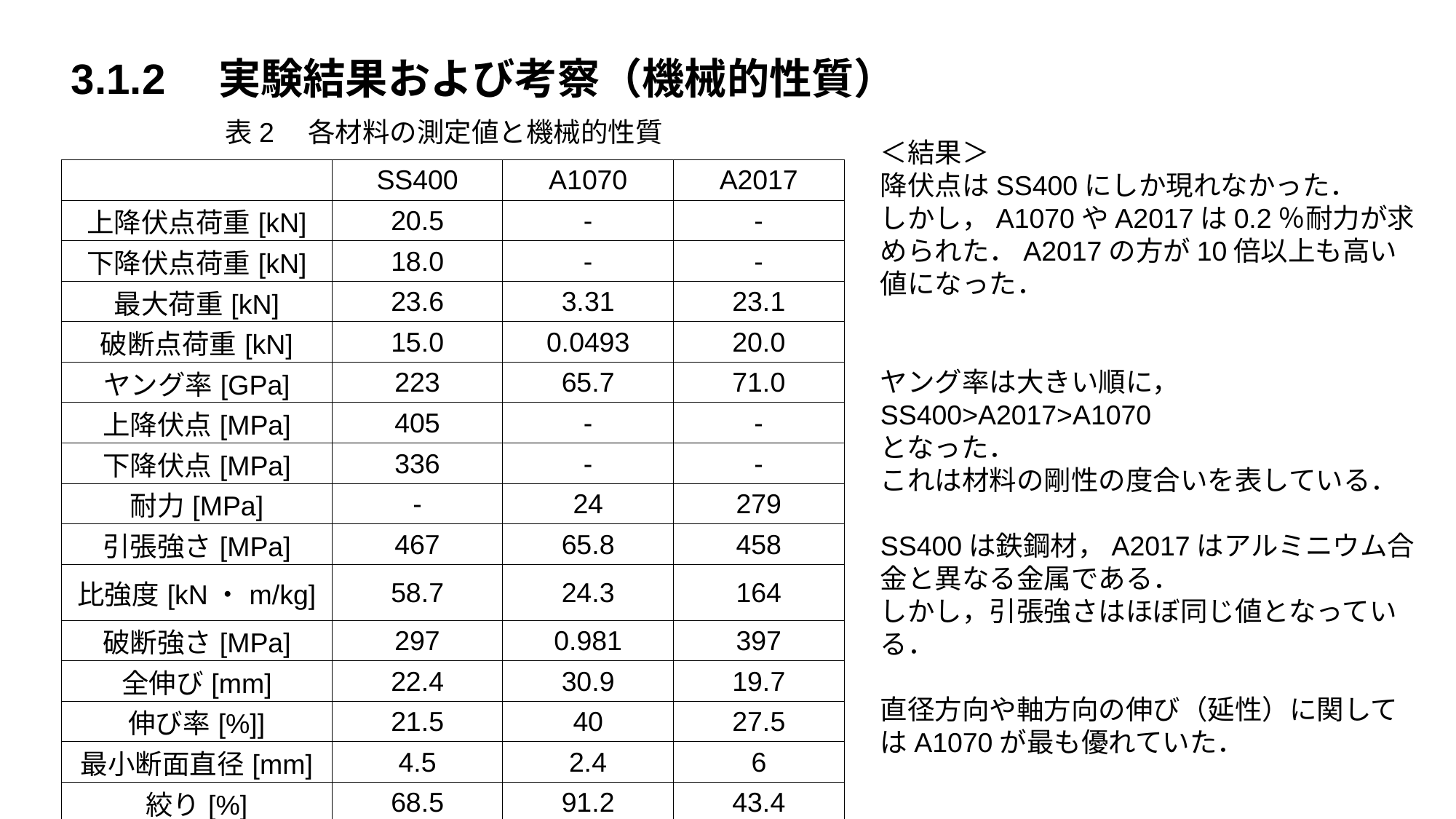

#
3.1.2　実験結果および考察（機械的性質）
表2　各材料の測定値と機械的性質
＜結果＞
降伏点はSS400にしか現れなかった．
しかし，A1070やA2017は0.2％耐力が求められた．A2017の方が10倍以上も高い値になった．

ヤング率は大きい順に，
SS400>A2017>A1070
となった．
これは材料の剛性の度合いを表している．

SS400は鉄鋼材，A2017はアルミニウム合金と異なる金属である．
しかし，引張強さはほぼ同じ値となっている．

直径方向や軸方向の伸び（延性）に関してはA1070が最も優れていた．

|  | SS400 | A1070 | A2017 |
| --- | --- | --- | --- |
| 上降伏点荷重[kN] | 20.5 | - | - |
| 下降伏点荷重[kN] | 18.0 | - | - |
| 最大荷重[kN] | 23.6 | 3.31 | 23.1 |
| 破断点荷重[kN] | 15.0 | 0.0493 | 20.0 |
| ヤング率[GPa] | 223 | 65.7 | 71.0 |
| 上降伏点[MPa] | 405 | - | - |
| 下降伏点[MPa] | 336 | - | - |
| 耐力[MPa] | - | 24 | 279 |
| 引張強さ[MPa] | 467 | 65.8 | 458 |
| 比強度[kN・m/kg] | 58.7 | 24.3 | 164 |
| 破断強さ[MPa] | 297 | 0.981 | 397 |
| 全伸び[mm] | 22.4 | 30.9 | 19.7 |
| 伸び率[%]] | 21.5 | 40 | 27.5 |
| 最小断面直径[mm] | 4.5 | 2.4 | 6 |
| 絞り[%] | 68.5 | 91.2 | 43.4 |